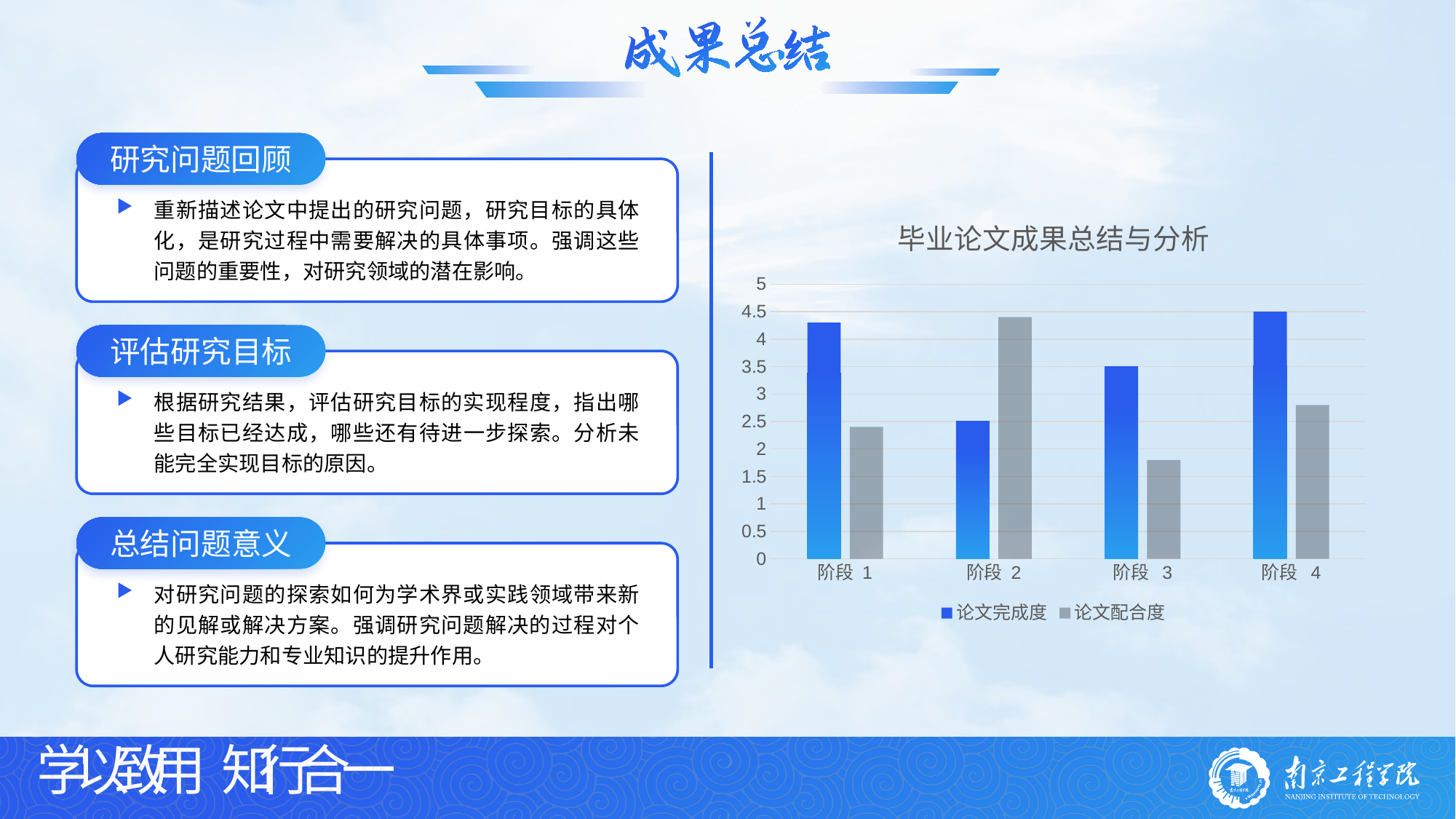

研究问题回顾

重新描述论文中提出的研究问题，研究目标的具体化，是研究过程中需要解决的具体事项。强调这些问题的重要性，对研究领域的潜在影响。

### Chart: 毕业论文成果总结与分析

| Category | 论文完成度 | 论文配合度 |
|---|---|---|
| 阶段 1 | 4.3 | 2.4 |
| 阶段 2 | 2.5 | 4.4 |
| 阶段  3 | 3.5 | 1.8 |
| 阶段  4 | 4.5 | 2.8 |
评估研究目标

根据研究结果，评估研究目标的实现程度，指出哪些目标已经达成，哪些还有待进一步探索。分析未能完全实现目标的原因。

总结问题意义

对研究问题的探索如何为学术界或实践领域带来新的见解或解决方案。强调研究问题解决的过程对个人研究能力和专业知识的提升作用。